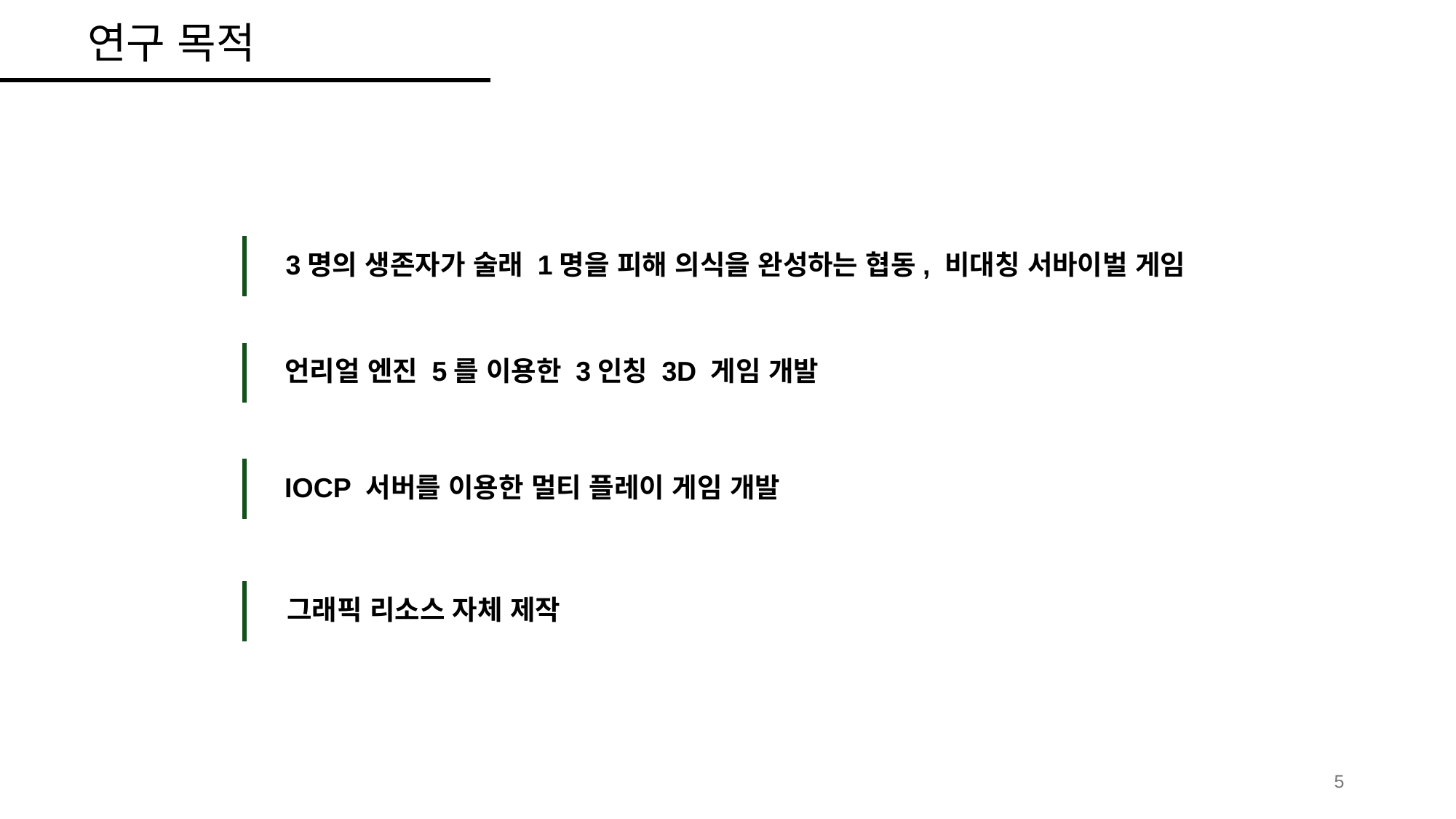

연구 목적
3명의 생존자가 술래 1명을 피해 의식을 완성하는 협동, 비대칭 서바이벌 게임
언리얼 엔진 5를 이용한 3인칭 3D 게임 개발
IOCP 서버를 이용한 멀티 플레이 게임 개발
그래픽 리소스 자체 제작
5